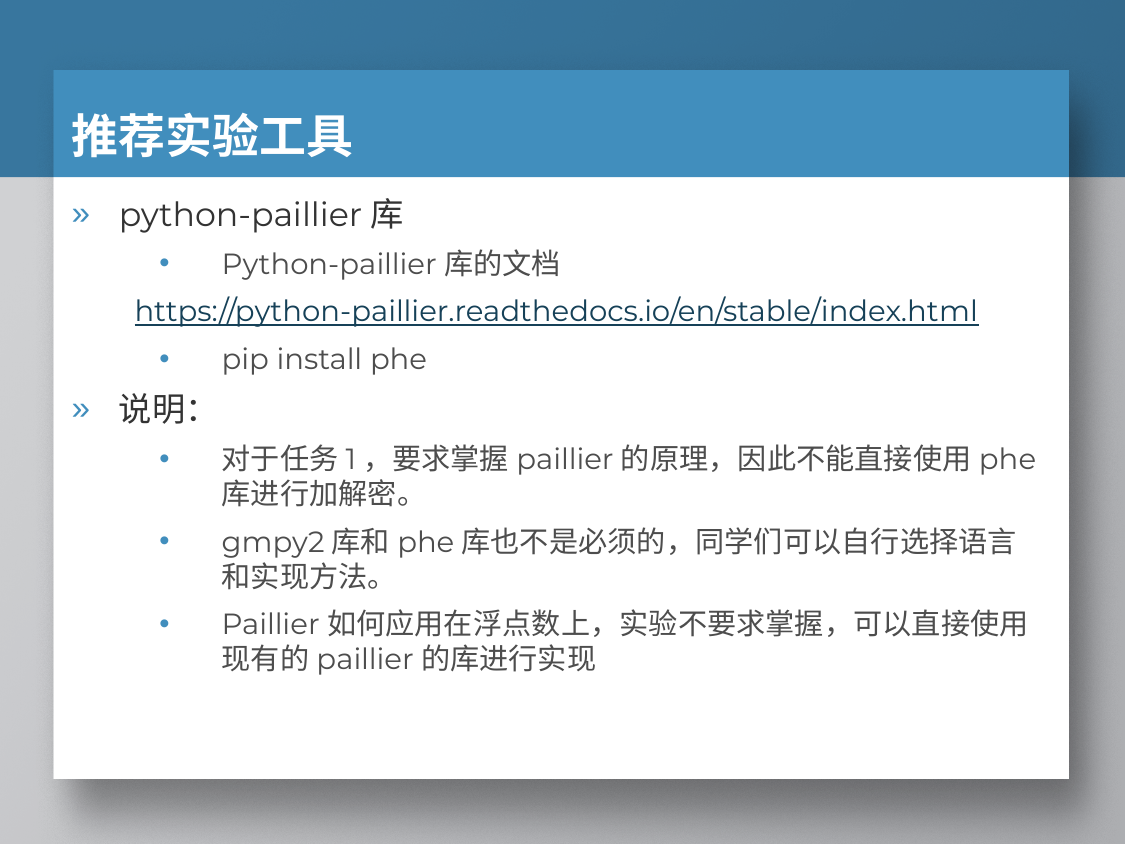

# 推荐实验工具
python-paillier库
Python-paillier库的文档
https://python-paillier.readthedocs.io/en/stable/index.html
pip install phe
说明：
对于任务1，要求掌握paillier的原理，因此不能直接使用phe库进行加解密。
gmpy2库和phe库也不是必须的，同学们可以自行选择语言和实现方法。
Paillier如何应用在浮点数上，实验不要求掌握，可以直接使用现有的paillier的库进行实现